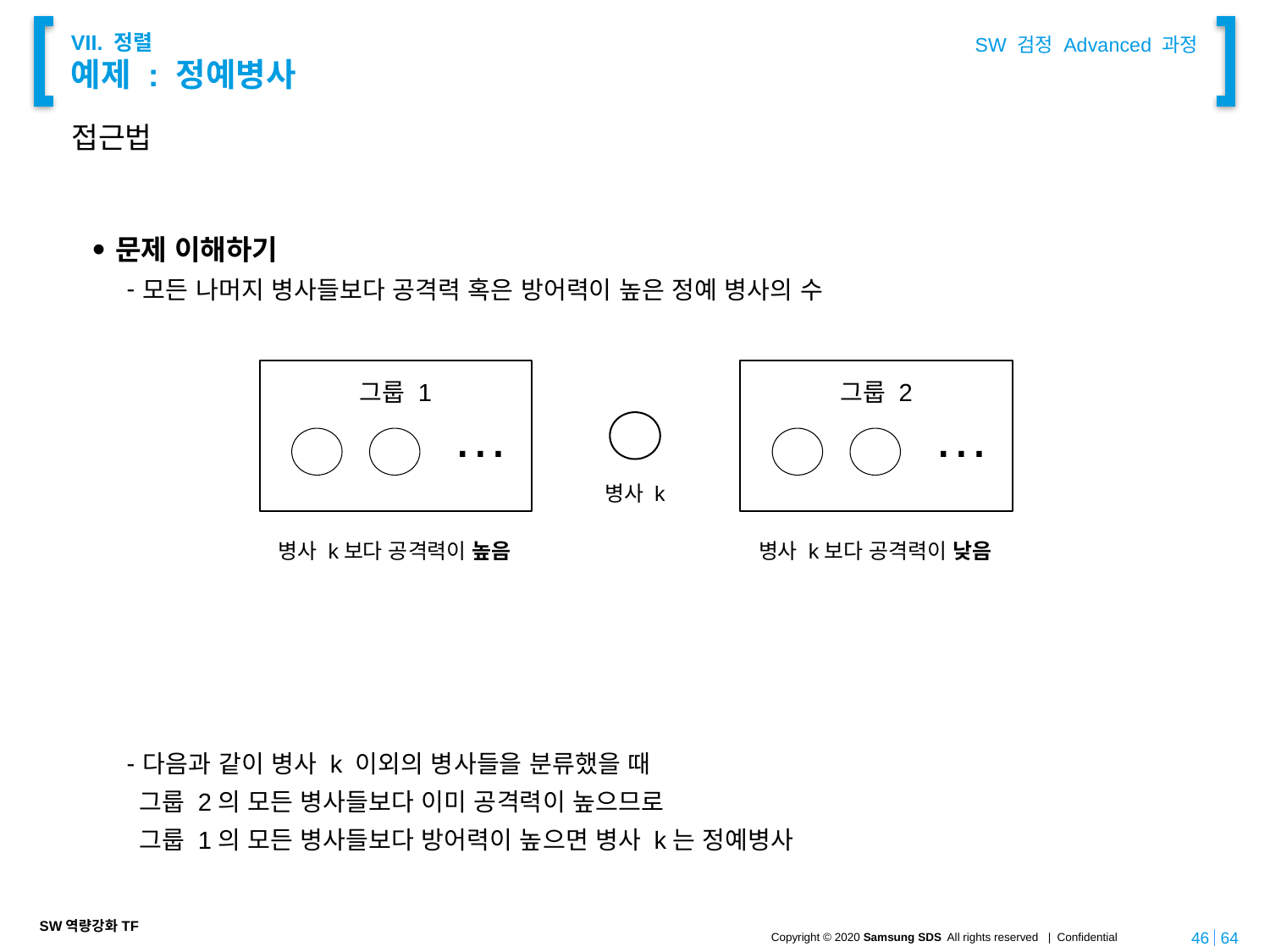

SW 검정 Advanced 과정
# VII. 정렬 예제 : 정예병사
접근법
문제 이해하기
모든 나머지 병사들보다 공격력 혹은 방어력이 높은 정예 병사의 수

다음과 같이 병사 k 이외의 병사들을 분류했을 때
 그룹 2의 모든 병사들보다 이미 공격력이 높으므로
 그룹 1의 모든 병사들보다 방어력이 높으면 병사 k는 정예병사
그룹 1

…

병사 k보다 공격력이 높음
그룹 2

…

병사 k보다 공격력이 낮음

병사 k